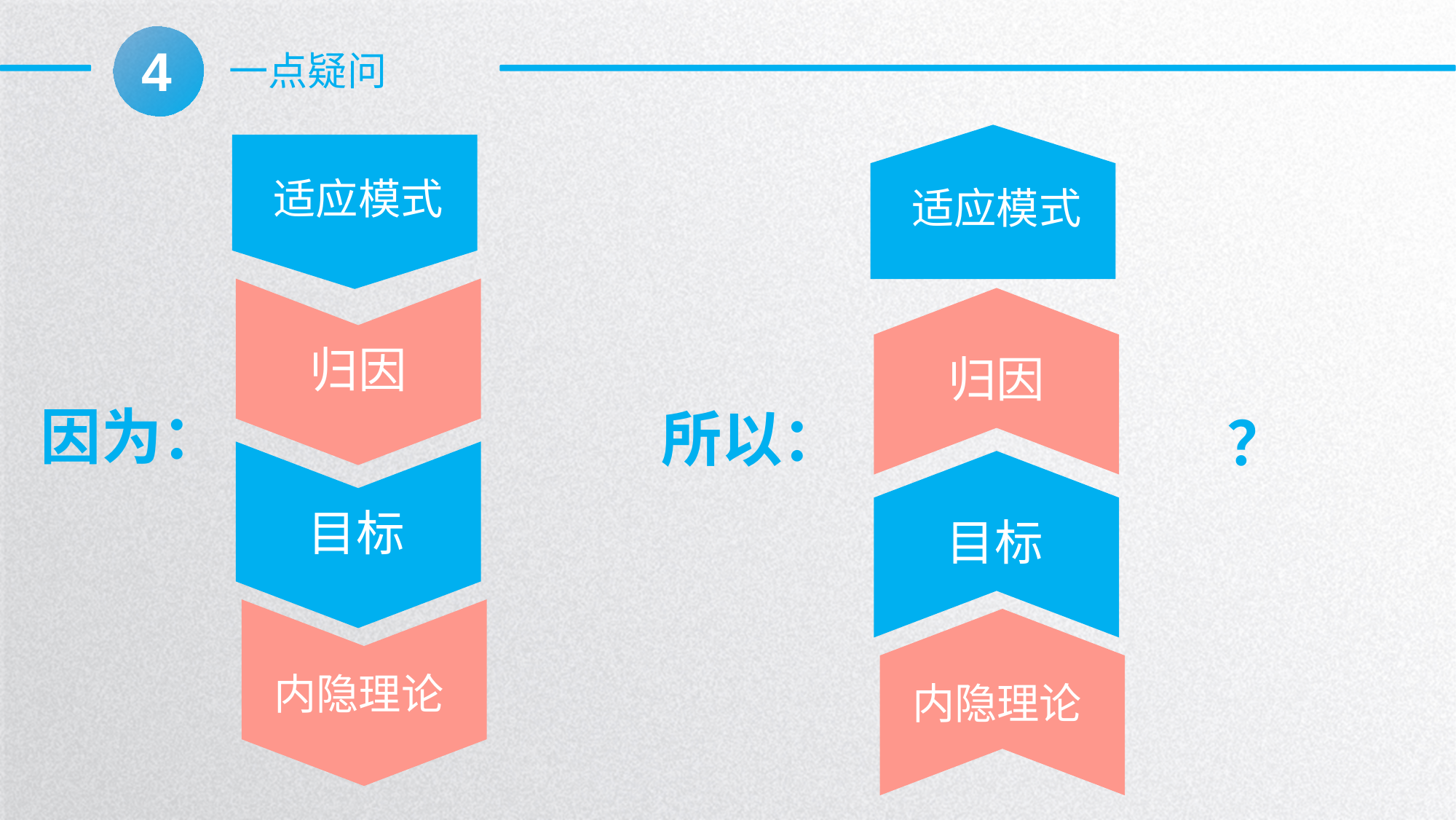

4
一点疑问

适应模式
适应模式

归因
归因
因为：
所以：
？

目标
目标

内隐理论
内隐理论